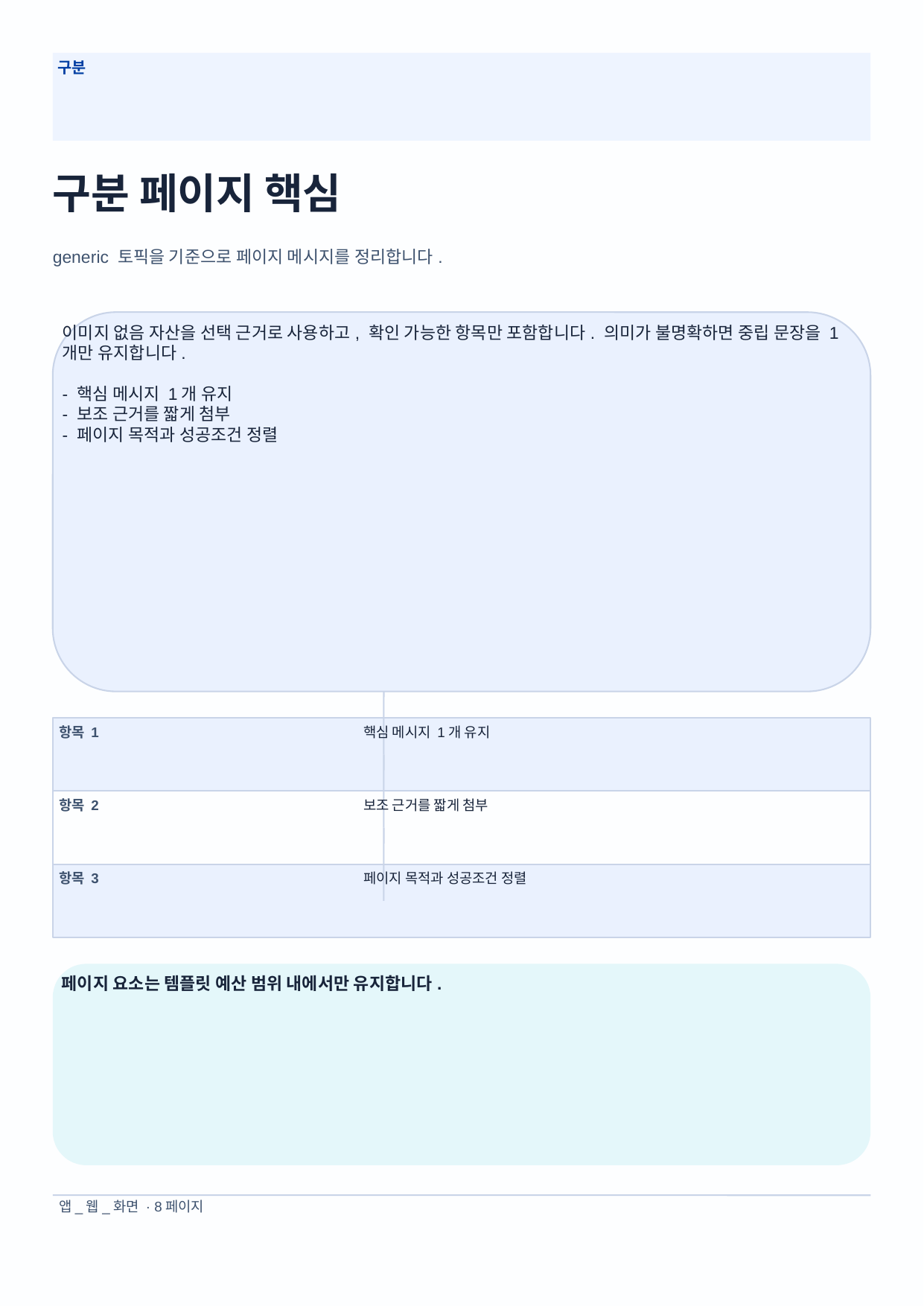

구분
구분 페이지 핵심
generic 토픽을 기준으로 페이지 메시지를 정리합니다.

이미지 없음 자산을 선택 근거로 사용하고, 확인 가능한 항목만 포함합니다. 의미가 불명확하면 중립 문장을 1개만 유지합니다.

- 핵심 메시지 1개 유지
- 보조 근거를 짧게 첨부
- 페이지 목적과 성공조건 정렬

항목 1
핵심 메시지 1개 유지

항목 2
보조 근거를 짧게 첨부

항목 3
페이지 목적과 성공조건 정렬

페이지 요소는 템플릿 예산 범위 내에서만 유지합니다.

앱_웹_화면 · 8페이지